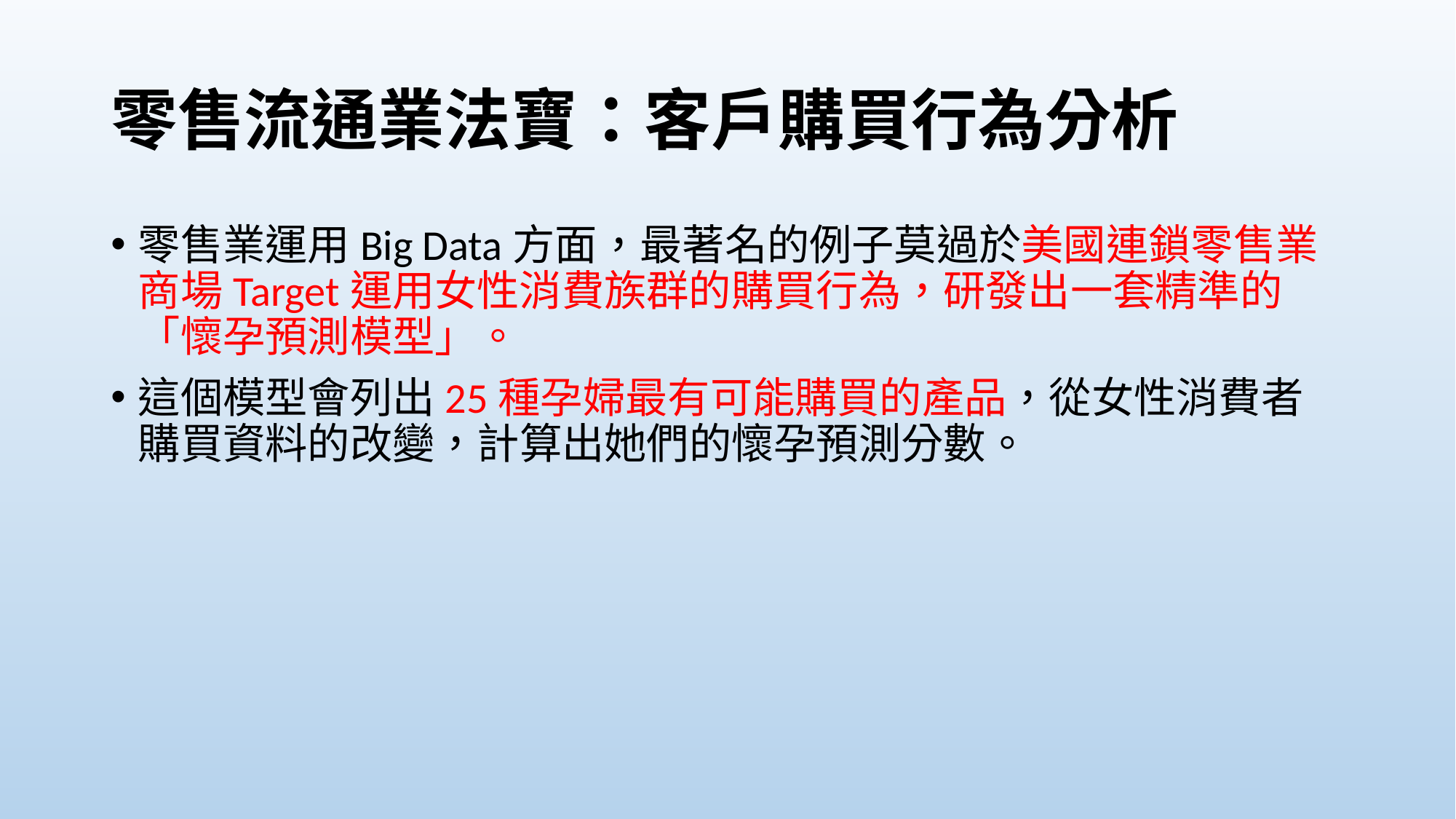

# 零售流通業法寶：客戶購買行為分析
零售業運用Big Data方面，最著名的例子莫過於美國連鎖零售業商場Target運用女性消費族群的購買行為，研發出一套精準的「懷孕預測模型」。
這個模型會列出25種孕婦最有可能購買的產品，從女性消費者購買資料的改變，計算出她們的懷孕預測分數。